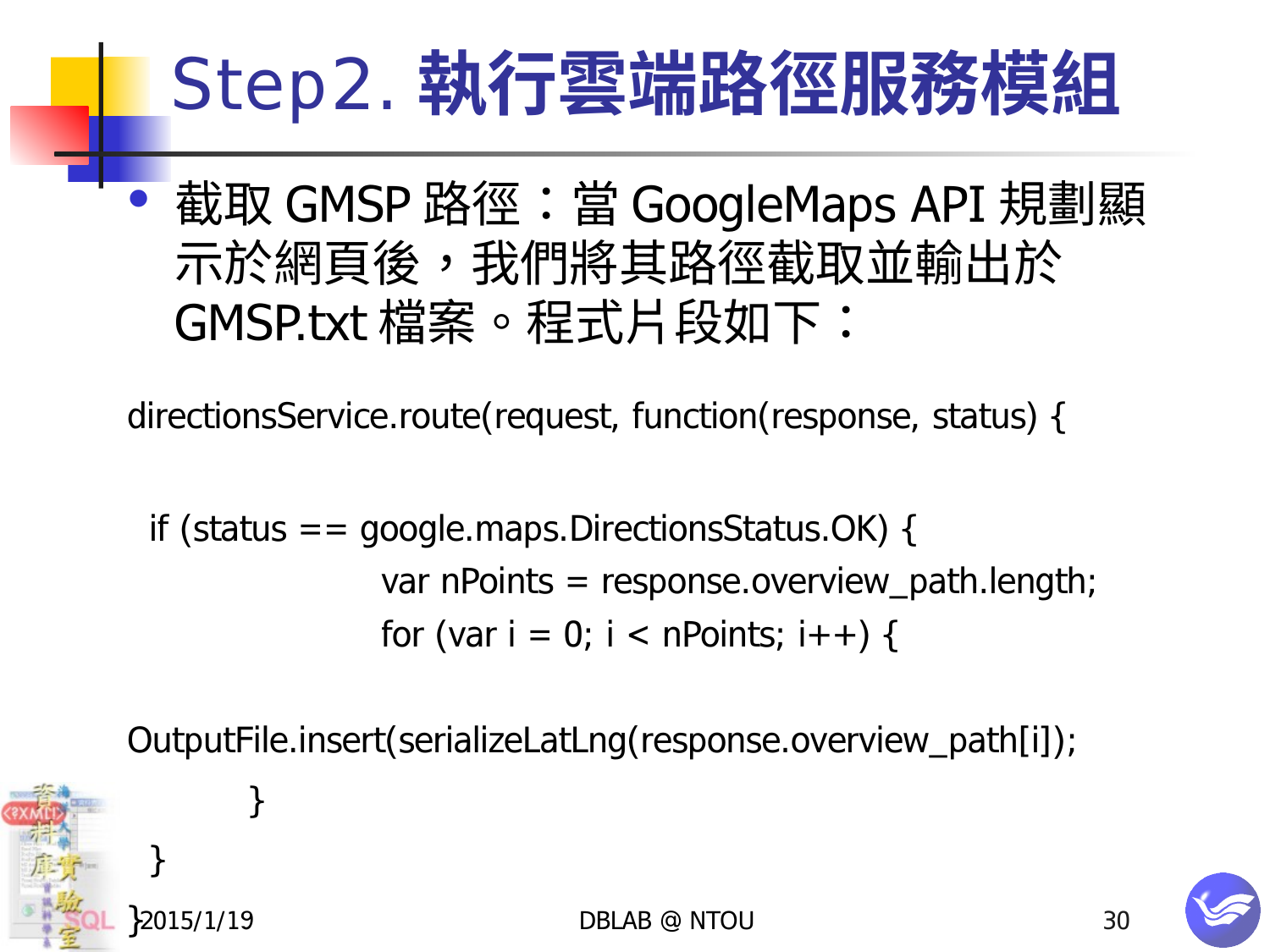

# Step2.執行雲端路徑服務模組
截取GMSP路徑：當GoogleMaps API規劃顯示於網頁後，我們將其路徑截取並輸出於GMSP.txt檔案。程式片段如下：

directionsService.route(request, function(response, status) {
  if (status == google.maps.DirectionsStatus.OK) {		                	var nPoints = response.overview_path.length;		     	for (var i = 0; i < nPoints; i++) { 			 OutputFile.insert(serializeLatLng(response.overview_path[i]);
           }
  }
}
2015/1/19
DBLAB @ NTOU
30